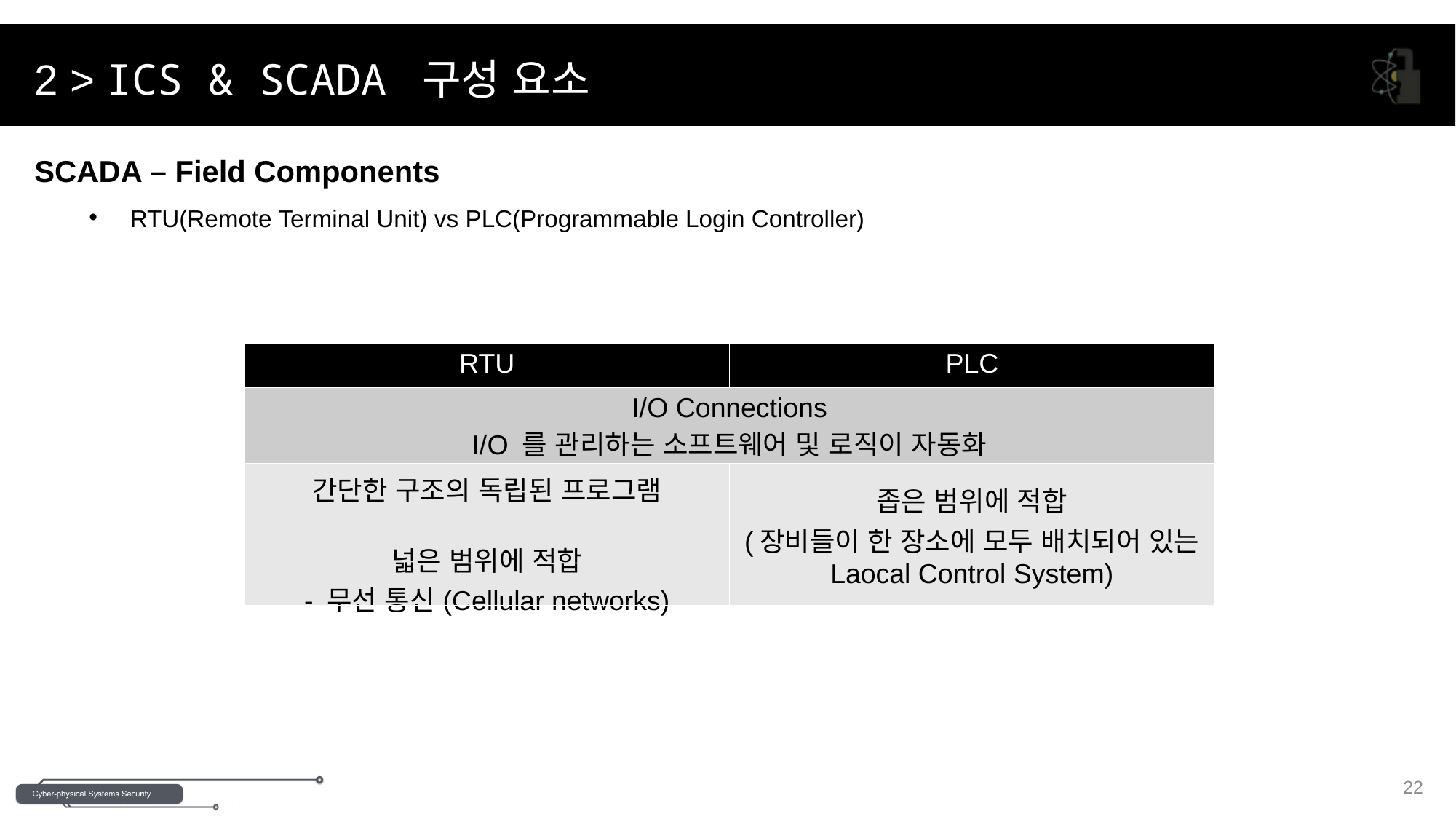

2 > ICS & SCADA 구성 요소
SCADA – Field Components
RTU(Remote Terminal Unit) vs PLC(Programmable Login Controller)
| RTU | PLC |
| --- | --- |
| I/O Connections I/O 를 관리하는 소프트웨어 및 로직이 자동화 |  |
| 간단한 구조의 독립된 프로그램 넓은 범위에 적합 - 무선 통신(Cellular networks) | 좁은 범위에 적합 (장비들이 한 장소에 모두 배치되어 있는 Laocal Control System) |
22